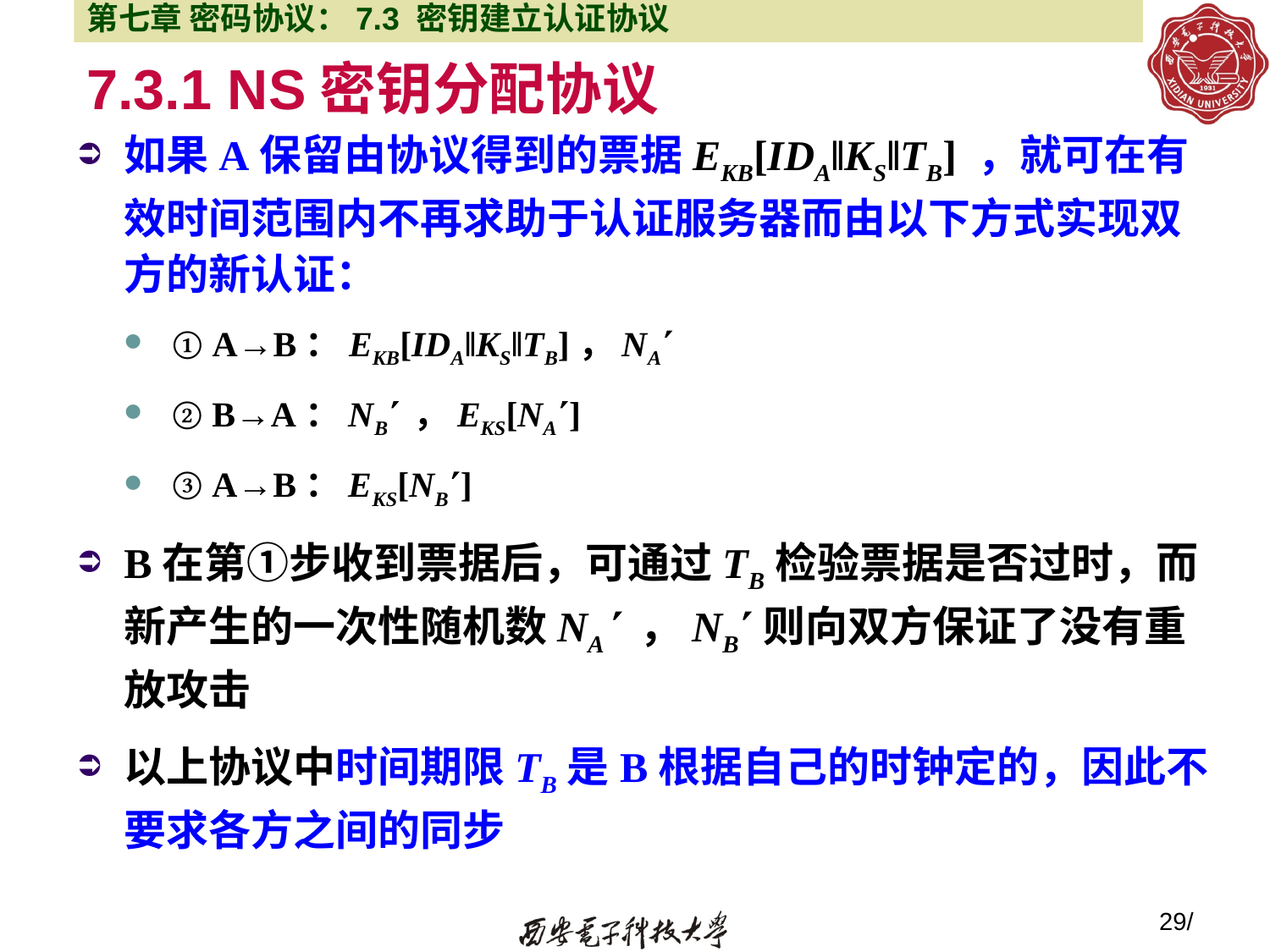

第七章 密码协议：7.3 密钥建立认证协议
# 7.3.1 NS密钥分配协议
如果A保留由协议得到的票据EKB[IDA‖KS‖TB] ，就可在有效时间范围内不再求助于认证服务器而由以下方式实现双方的新认证：
① A→B：EKB[IDA‖KS‖TB]，NA′
② B→A：NB′ ，EKS[NA′]
③ A→B：EKS[NB′]
B在第①步收到票据后，可通过TB检验票据是否过时，而新产生的一次性随机数NA ′ ，NB′则向双方保证了没有重放攻击
以上协议中时间期限TB是B根据自己的时钟定的，因此不要求各方之间的同步
29/